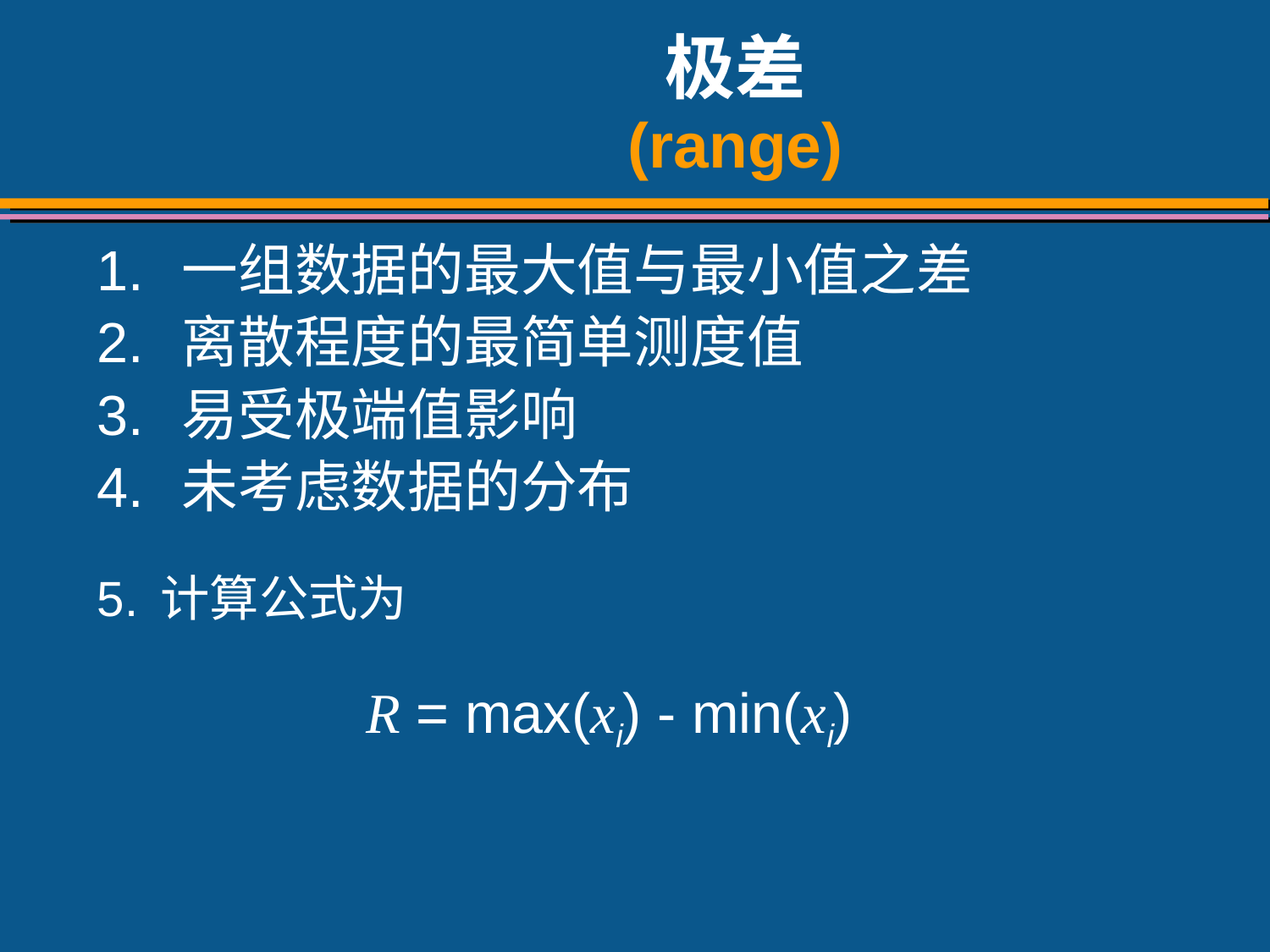

# 极差 (range)
一组数据的最大值与最小值之差
离散程度的最简单测度值
易受极端值影响
未考虑数据的分布
计算公式为
             R = max(xi) - min(xi)